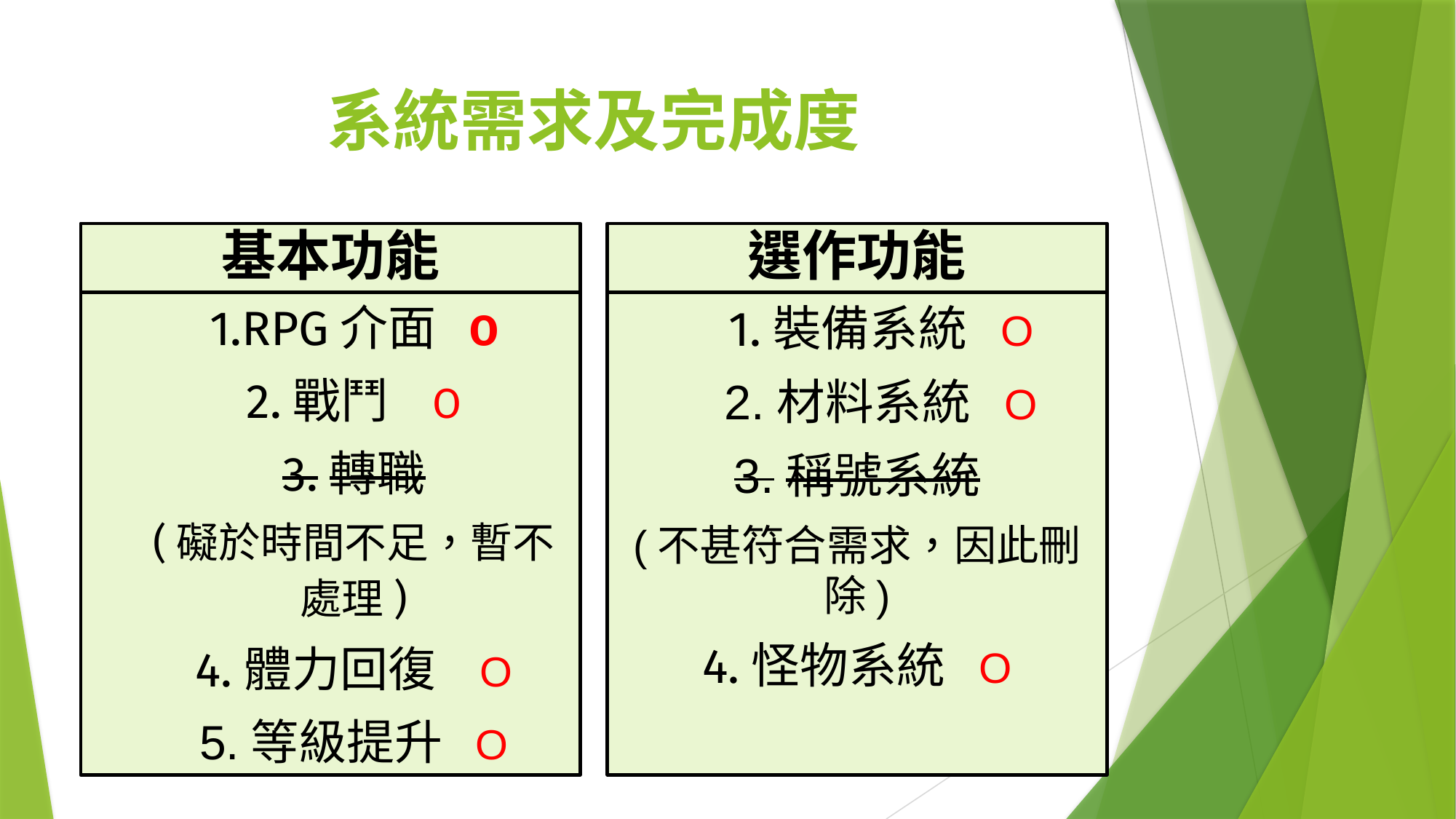

# 系統需求及完成度
基本功能
選作功能
1.RPG介面  O
	2.戰鬥   O
	3.轉職
(礙於時間不足，暫不處理)
	4.體力回復   O
	5.等級提升  O

1.裝備系統  O
2.材料系統  O
3.稱號系統
(不甚符合需求，因此刪除)
4.怪物系統  O